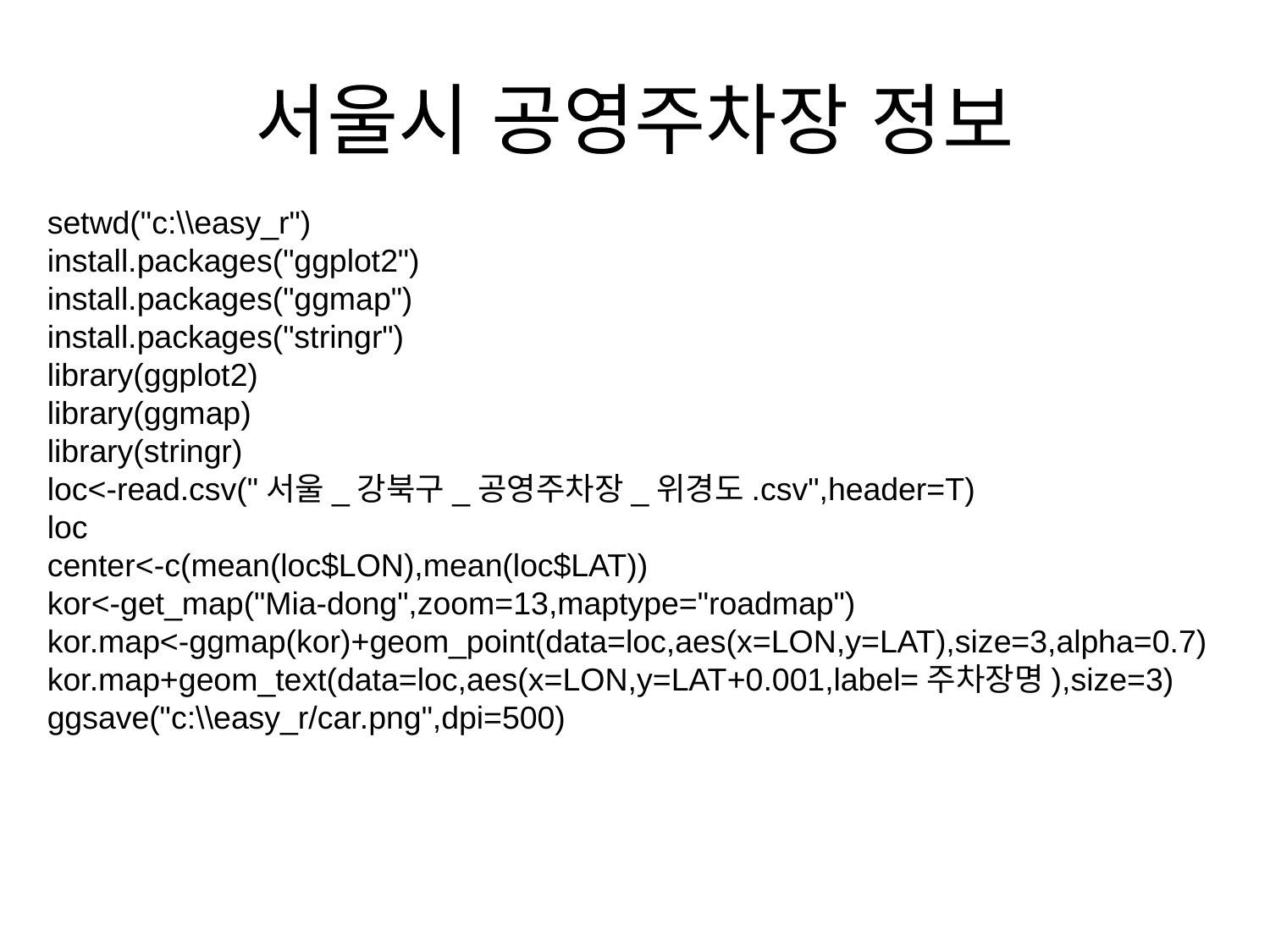

# 서울시 공영주차장 정보
setwd("c:\\easy_r")
install.packages("ggplot2")
install.packages("ggmap")
install.packages("stringr")
library(ggplot2)
library(ggmap)
library(stringr)
loc<-read.csv("서울_강북구_공영주차장_위경도.csv",header=T)
loc
center<-c(mean(loc$LON),mean(loc$LAT))
kor<-get_map("Mia-dong",zoom=13,maptype="roadmap")
kor.map<-ggmap(kor)+geom_point(data=loc,aes(x=LON,y=LAT),size=3,alpha=0.7)
kor.map+geom_text(data=loc,aes(x=LON,y=LAT+0.001,label=주차장명),size=3)
ggsave("c:\\easy_r/car.png",dpi=500)